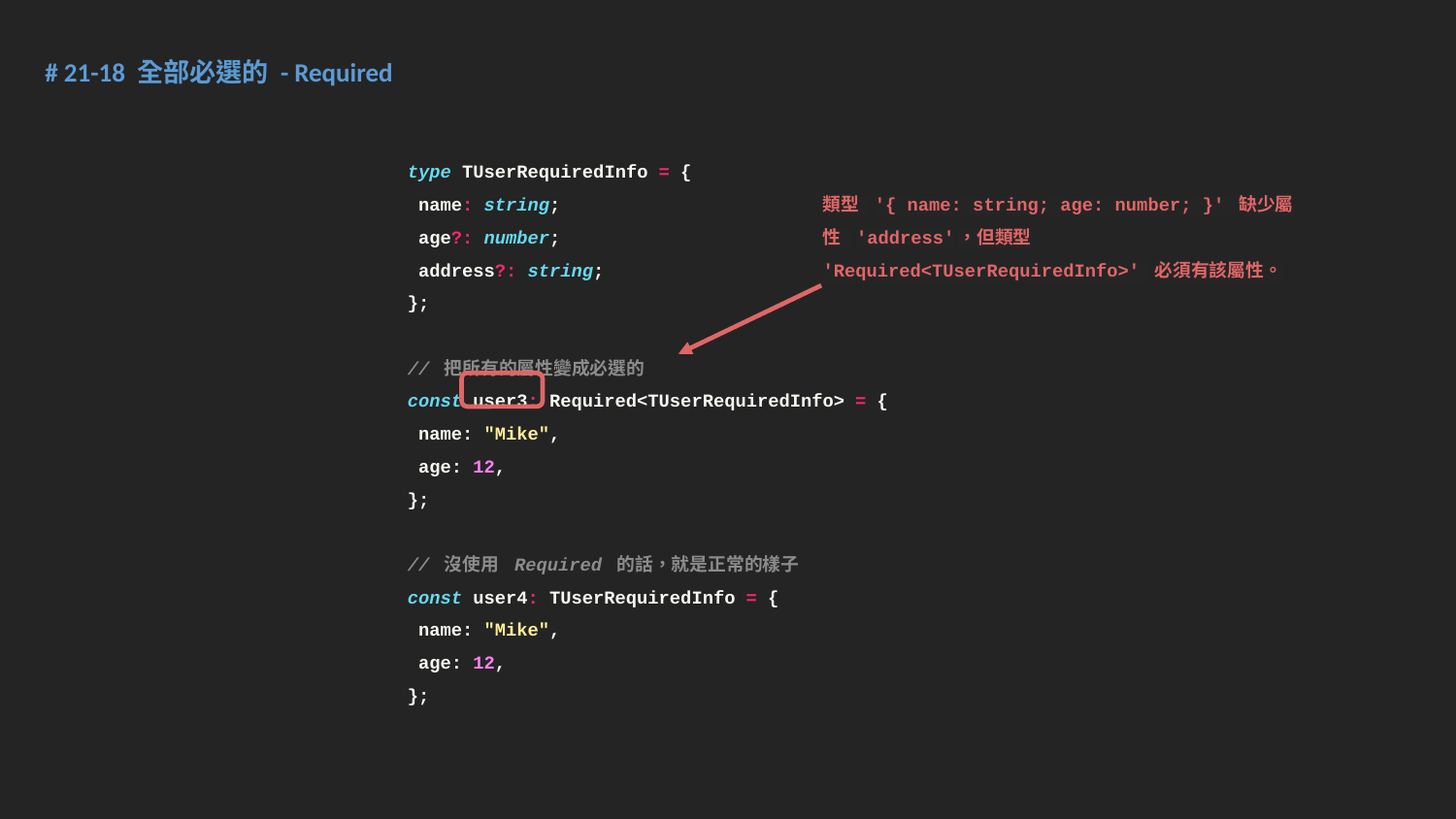

# 21-18 全部必選的 - Required
type TUserRequiredInfo = {
 name: string;
 age?: number;
 address?: string;
};

// 把所有的屬性變成必選的
const user3: Required<TUserRequiredInfo> = {
 name: "Mike",
 age: 12,
};

// 沒使用 Required 的話，就是正常的樣子
const user4: TUserRequiredInfo = {
 name: "Mike",
 age: 12,
};
類型 '{ name: string; age: number; }' 缺少屬性 'address'，但類型 'Required<TUserRequiredInfo>' 必須有該屬性。